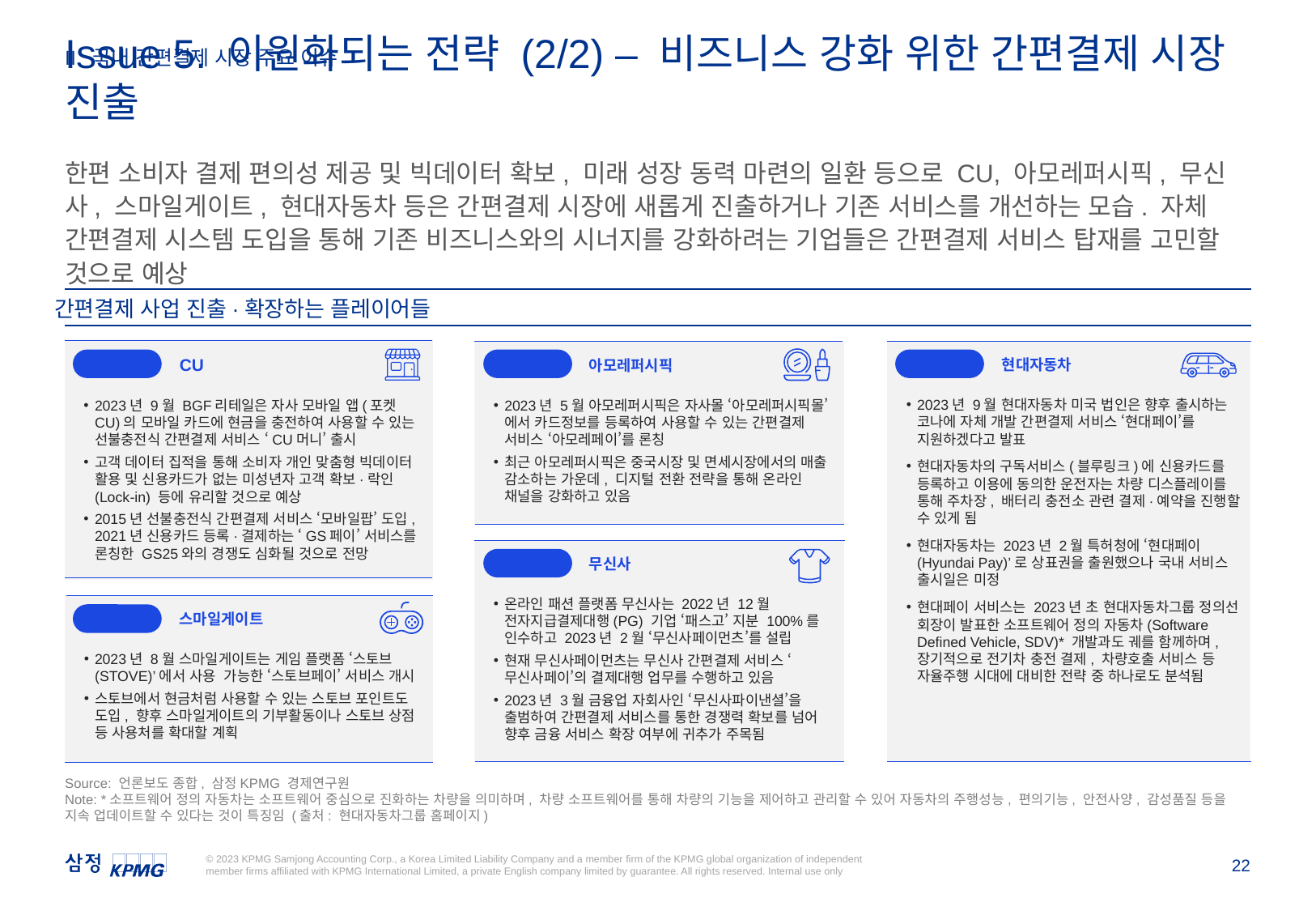

II. 국내 간편결제 시장 주요 이슈
Issue 5. 이원화되는 전략 (2/2) – 비즈니스 강화 위한 간편결제 시장 진출
한편 소비자 결제 편의성 제공 및 빅데이터 확보, 미래 성장 동력 마련의 일환 등으로 CU, 아모레퍼시픽, 무신사, 스마일게이트, 현대자동차 등은 간편결제 시장에 새롭게 진출하거나 기존 서비스를 개선하는 모습. 자체 간편결제 시스템 도입을 통해 기존 비즈니스와의 시너지를 강화하려는 기업들은 간편결제 서비스 탑재를 고민할 것으로 예상
간편결제 사업 진출·확장하는 플레이어들
CU

2023년 9월 BGF리테일은 자사 모바일 앱(포켓CU)의 모바일 카드에 현금을 충전하여 사용할 수 있는 선불충전식 간편결제 서비스 ‘CU머니’ 출시
고객 데이터 집적을 통해 소비자 개인 맞춤형 빅데이터 활용 및 신용카드가 없는 미성년자 고객 확보·락인(Lock-in) 등에 유리할 것으로 예상
2015년 선불충전식 간편결제 서비스 ‘모바일팝’ 도입, 2021년 신용카드 등록·결제하는 ‘GS페이’ 서비스를 론칭한 GS25와의 경쟁도 심화될 것으로 전망
현대자동차

2023년 9월 현대자동차 미국 법인은 향후 출시하는 코나에 자체 개발 간편결제 서비스 ‘현대페이’를 지원하겠다고 발표
현대자동차의 구독서비스(블루링크)에 신용카드를 등록하고 이용에 동의한 운전자는 차량 디스플레이를 통해 주차장, 배터리 충전소 관련 결제·예약을 진행할 수 있게 됨
현대자동차는 2023년 2월 특허청에 ‘현대페이(Hyundai Pay)’로 상표권을 출원했으나 국내 서비스 출시일은 미정
현대페이 서비스는 2023년 초 현대자동차그룹 정의선 회장이 발표한 소프트웨어 정의 자동차(Software Defined Vehicle, SDV)* 개발과도 궤를 함께하며, 장기적으로 전기차 충전 결제, 차량호출 서비스 등 자율주행 시대에 대비한 전략 중 하나로도 분석됨
아모레퍼시픽

2023년 5월 아모레퍼시픽은 자사몰 ‘아모레퍼시픽몰’에서 카드정보를 등록하여 사용할 수 있는 간편결제 서비스 ‘아모레페이’를 론칭
최근 아모레퍼시픽은 중국시장 및 면세시장에서의 매출 감소하는 가운데, 디지털 전환 전략을 통해 온라인 채널을 강화하고 있음

유통
화장품
자동차

무신사

온라인 패션 플랫폼 무신사는 2022년 12월 전자지급결제대행(PG) 기업 ‘패스고’ 지분 100%를 인수하고 2023년 2월 ‘무신사페이먼츠’를 설립
현재 무신사페이먼츠는 무신사 간편결제 서비스 ‘무신사페이’의 결제대행 업무를 수행하고 있음
2023년 3월 금융업 자회사인 ‘무신사파이낸셜’을 출범하여 간편결제 서비스를 통한 경쟁력 확보를 넘어 향후 금융 서비스 확장 여부에 귀추가 주목됨

패션
스마일게이트

2023년 8월 스마일게이트는 게임 플랫폼 ‘스토브 (STOVE)’에서 사용  가능한 ‘스토브페이’ 서비스 개시
스토브에서 현금처럼 사용할 수 있는 스토브 포인트도 도입, 향후 스마일게이트의 기부활동이나 스토브 상점 등 사용처를 확대할 계획

게임
Source: 언론보도 종합, 삼정KPMG 경제연구원
Note: *소프트웨어 정의 자동차는 소프트웨어 중심으로 진화하는 차량을 의미하며, 차량 소프트웨어를 통해 차량의 기능을 제어하고 관리할 수 있어 자동차의 주행성능, 편의기능, 안전사양, 감성품질 등을 지속 업데이트할 수 있다는 것이 특징임 (출처: 현대자동차그룹 홈페이지)